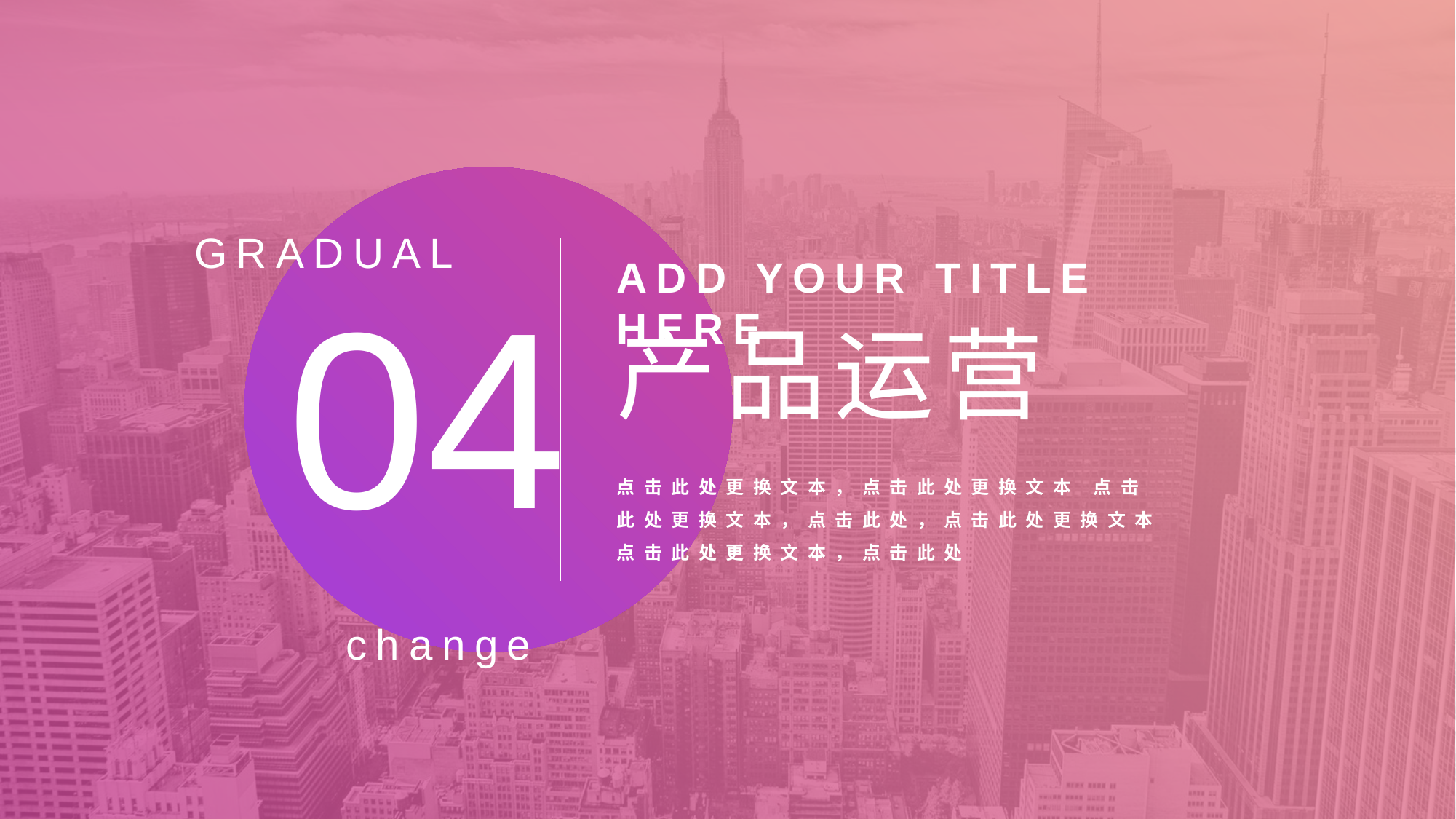

ADD YOUR TITLE HERE
产品运营
点击此处更换文本，点击此处更换文本 点击此处更换文本，点击此处，点击此处更换文本 点击此处更换文本，点击此处
04
GRADUAL
change